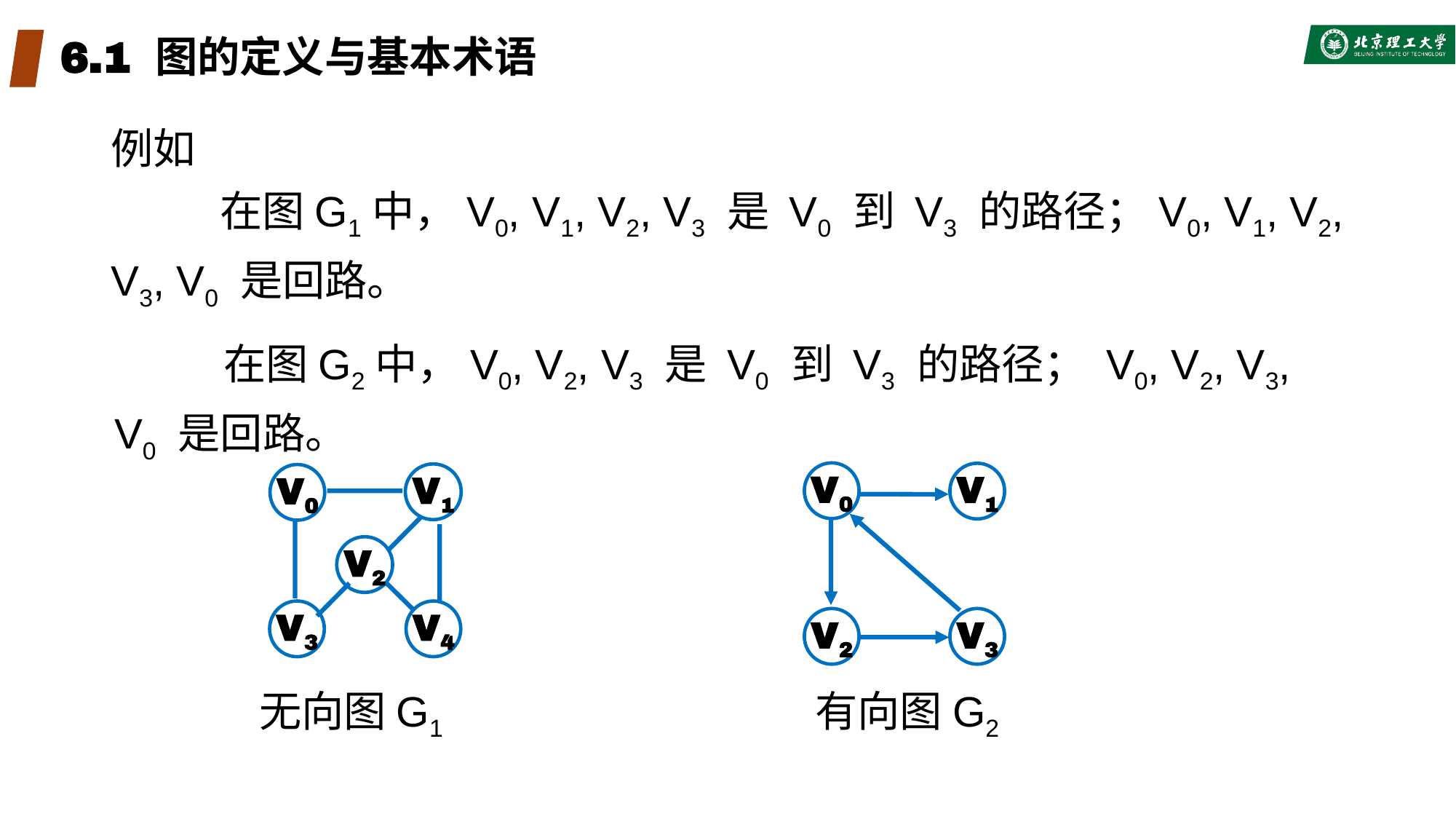

# 6.1 图的定义与基本术语
例如
	在图G1中，V0, V1, V2, V3 是 V0 到 V3 的路径；V0, V1, V2, V3, V0 是回路。
	在图G2中，V0, V2, V3 是 V0 到 V3 的路径； V0, V2, V3, V0 是回路。
V0
V1

V2
V3

V1
V0

V2

V3
V4
无向图G1
有向图G2